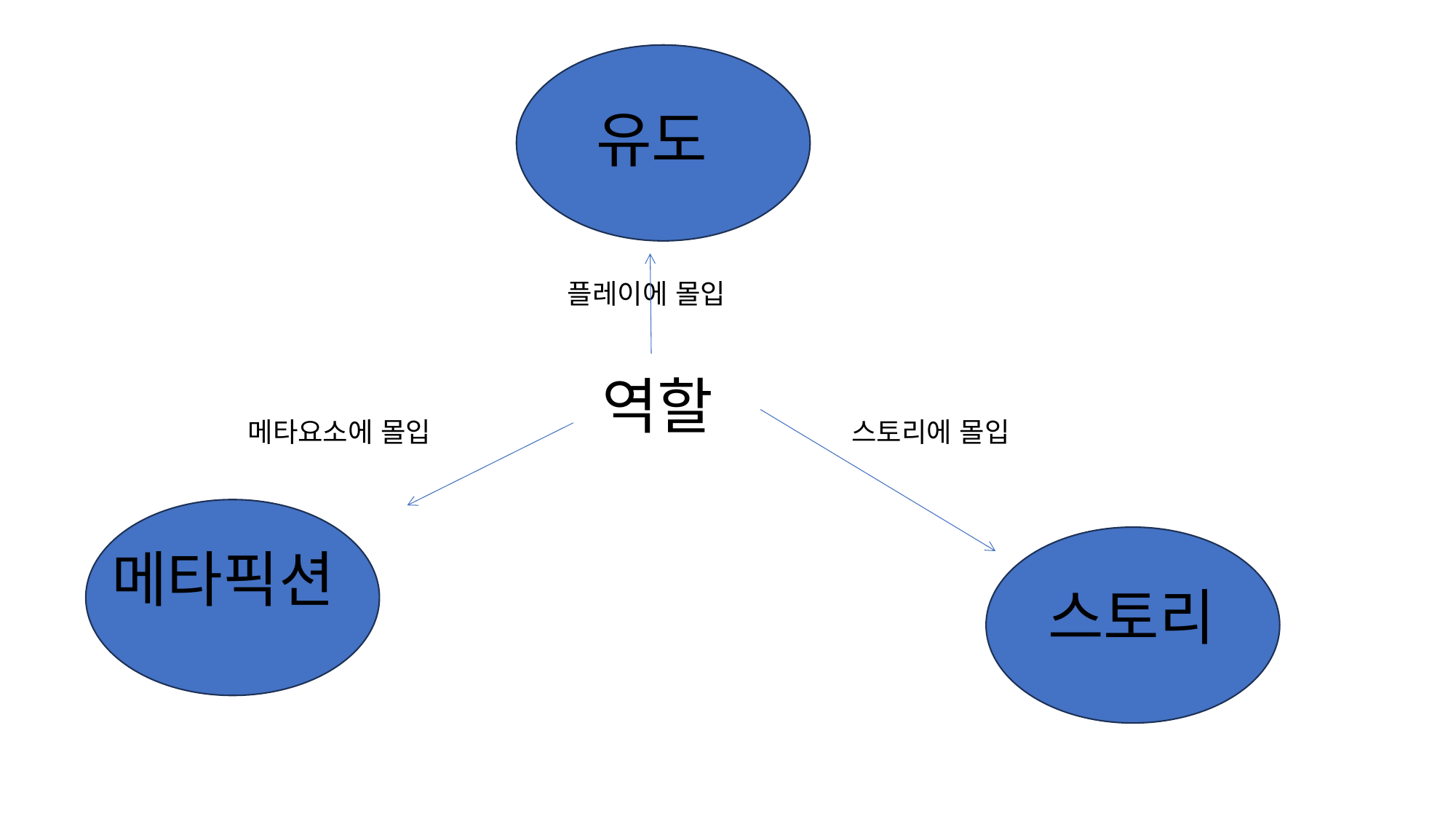

유도
플레이에 몰입

역할
메타요소에 몰입
스토리에 몰입

메타픽션
유도
스토리